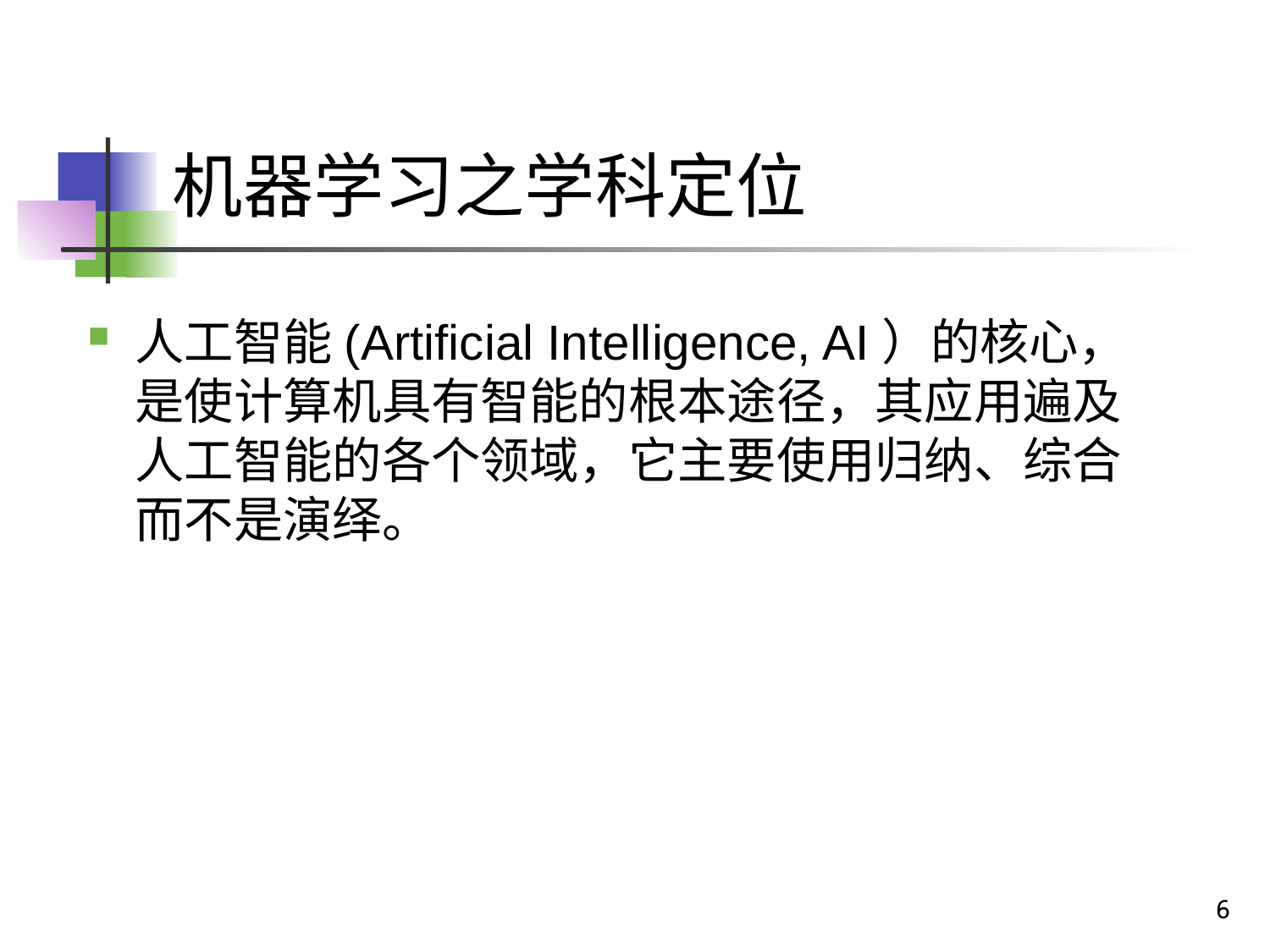

# 机器学习之学科定位
人工智能(Artificial Intelligence, AI）的核心，是使计算机具有智能的根本途径，其应用遍及人工智能的各个领域，它主要使用归纳、综合而不是演绎。
6